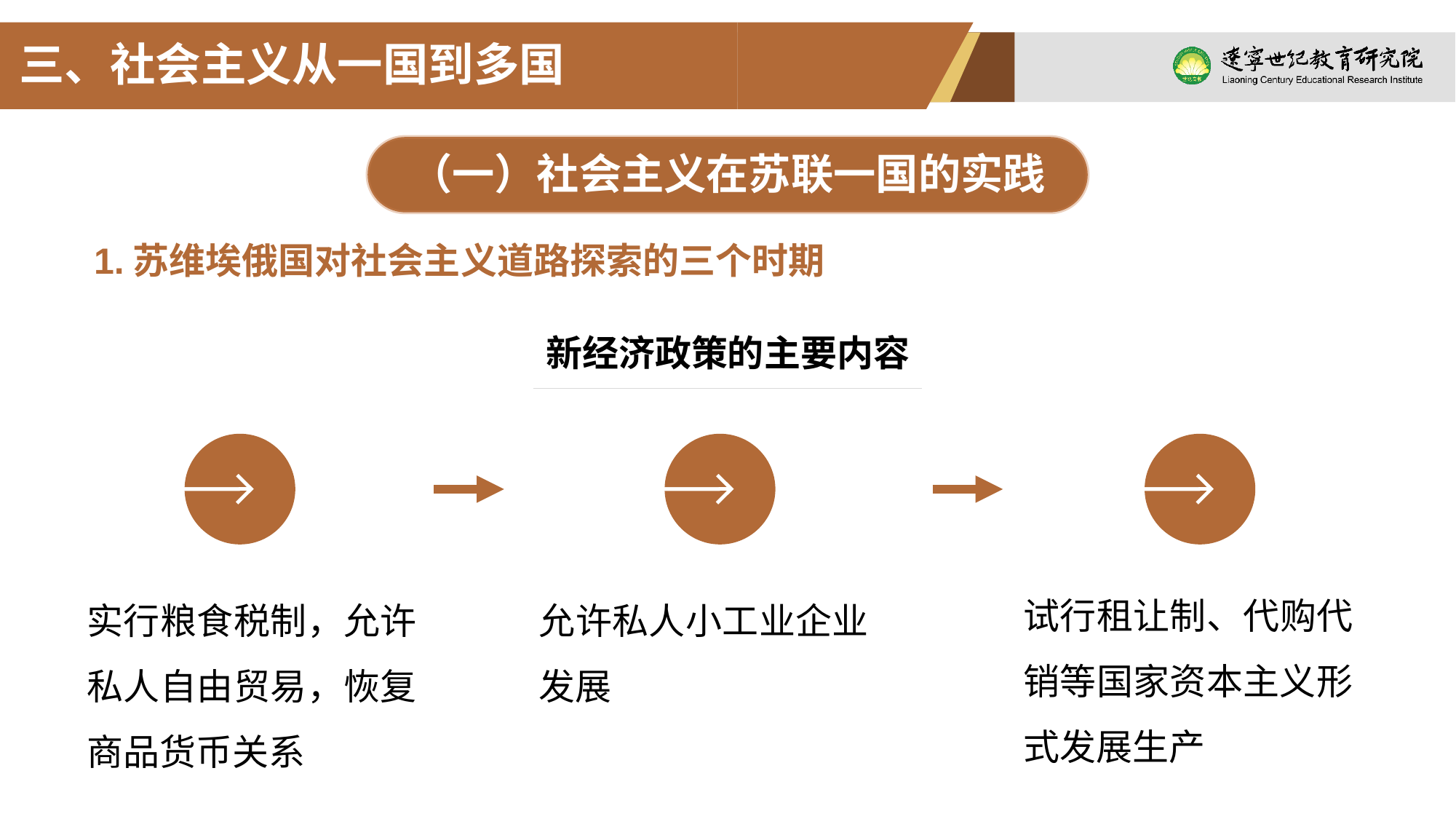

三、社会主义从一国到多国
（一）社会主义在苏联一国的实践
1.苏维埃俄国对社会主义道路探索的三个时期

新经济政策的主要内容

试行租让制、代购代销等国家资本主义形式发展生产
实行粮食税制，允许私人自由贸易，恢复商品货币关系
允许私人小工业企业发展